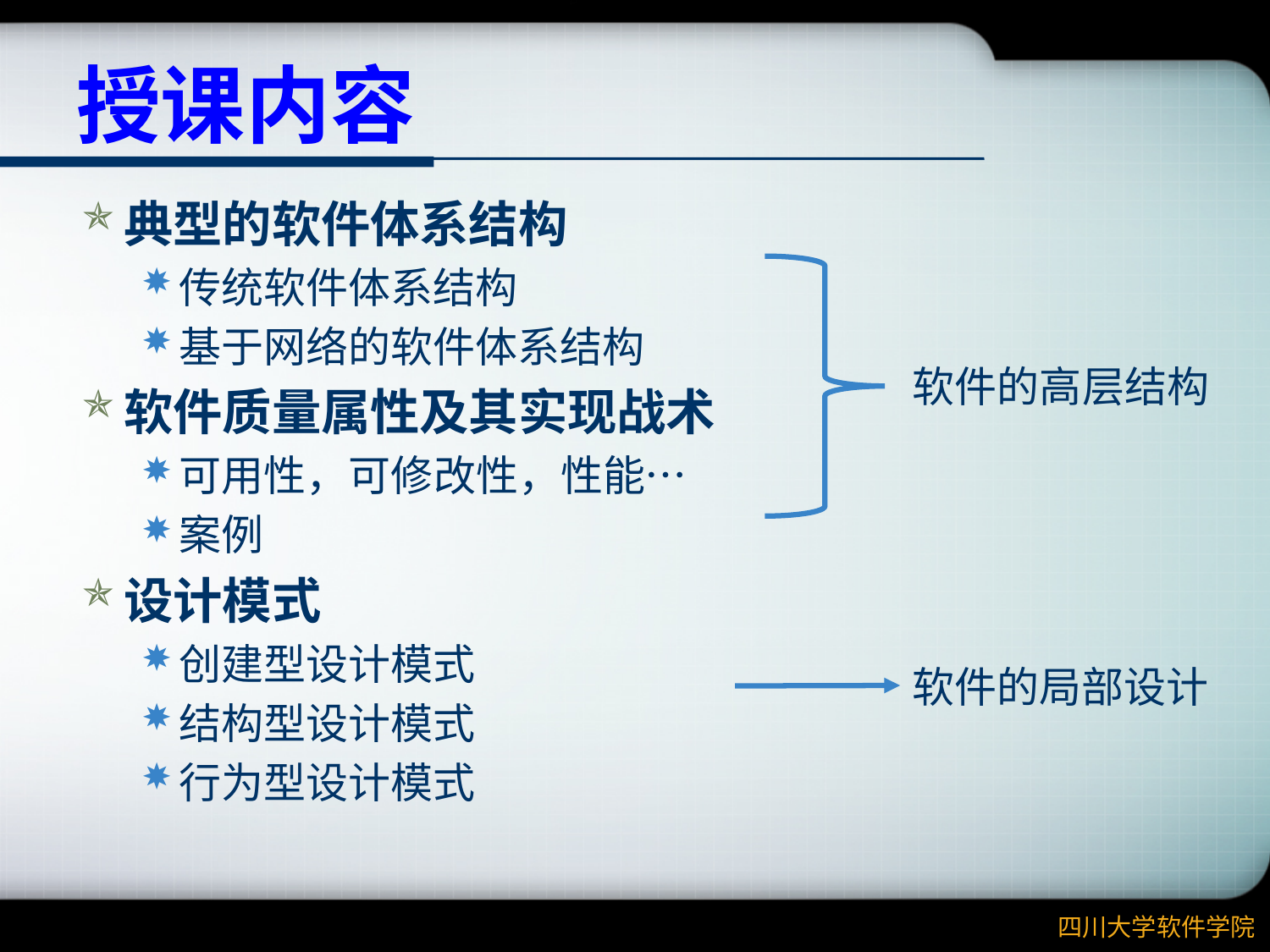

# 授课内容
典型的软件体系结构
传统软件体系结构
基于网络的软件体系结构
软件质量属性及其实现战术
可用性，可修改性，性能…
案例
设计模式
创建型设计模式
结构型设计模式
行为型设计模式

软件的高层结构
软件的局部设计